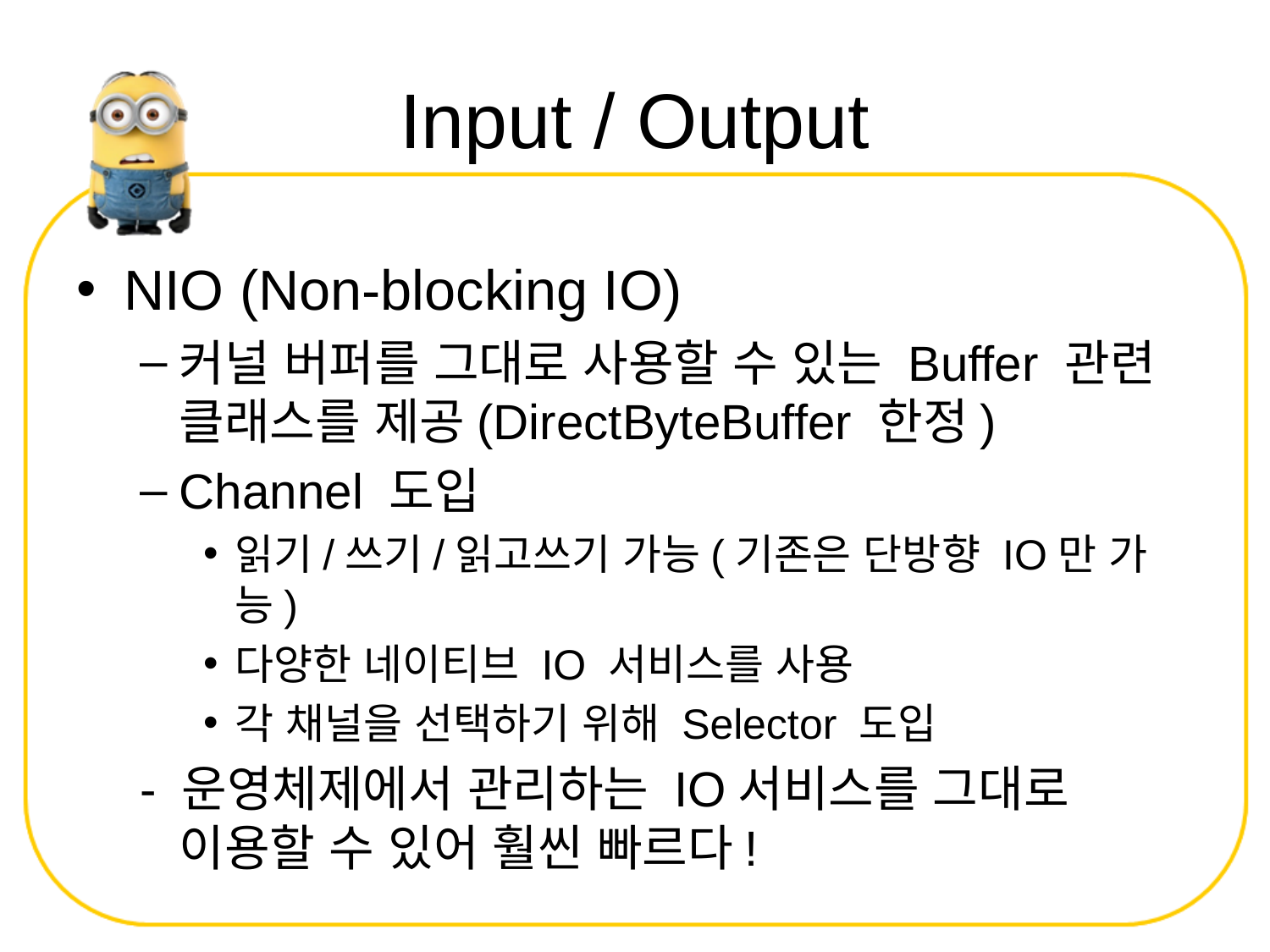

# Input / Output
NIO (Non-blocking IO)
커널 버퍼를 그대로 사용할 수 있는 Buffer 관련 클래스를 제공(DirectByteBuffer 한정)
Channel 도입
읽기/쓰기/읽고쓰기 가능(기존은 단방향 IO만 가능)
다양한 네이티브 IO 서비스를 사용
각 채널을 선택하기 위해 Selector 도입
- 운영체제에서 관리하는 IO서비스를 그대로 이용할 수 있어 훨씬 빠르다!